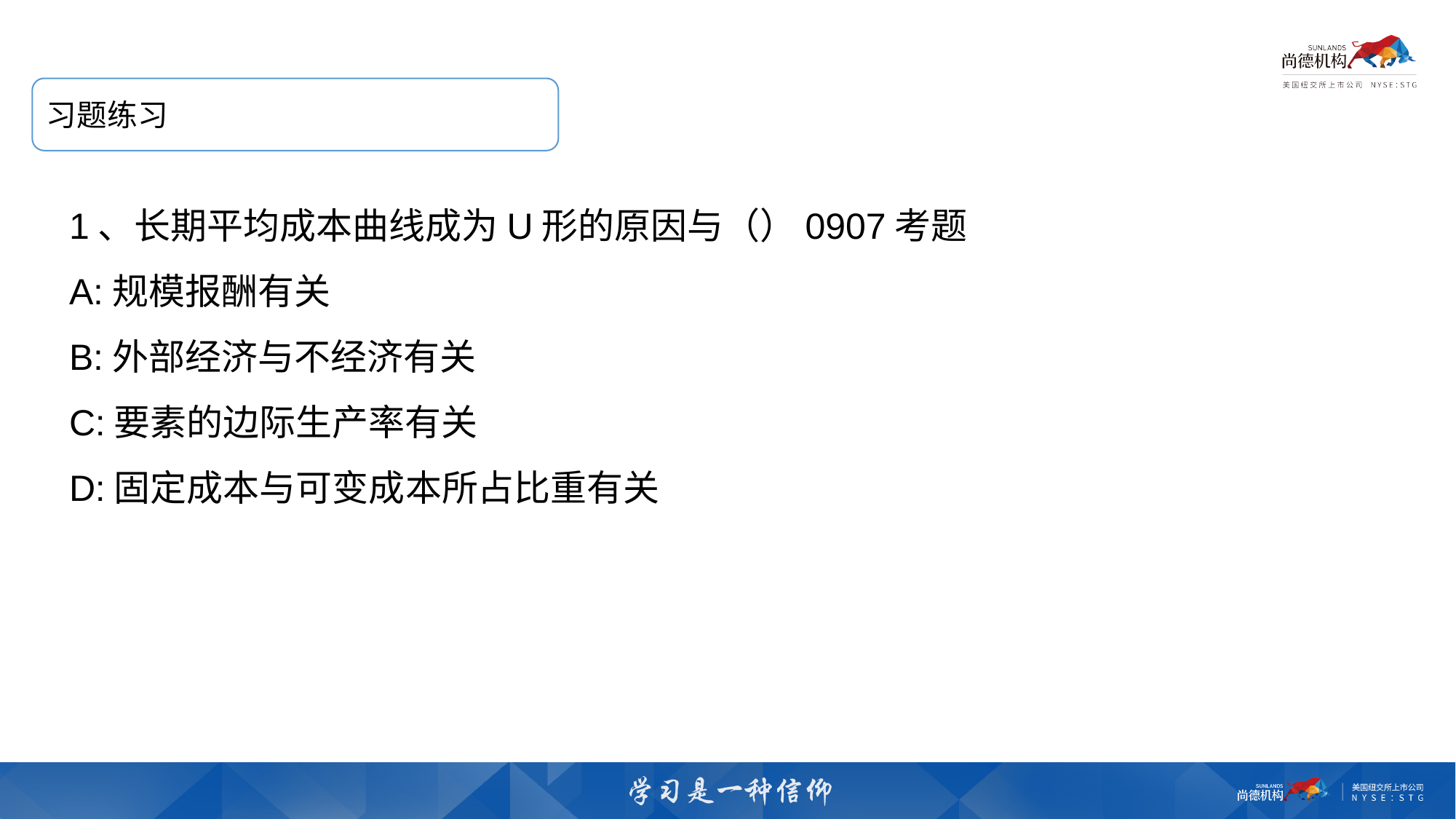

习题练习
1、长期平均成本曲线成为U形的原因与（）0907考题
A:规模报酬有关
B:外部经济与不经济有关
C:要素的边际生产率有关
D:固定成本与可变成本所占比重有关